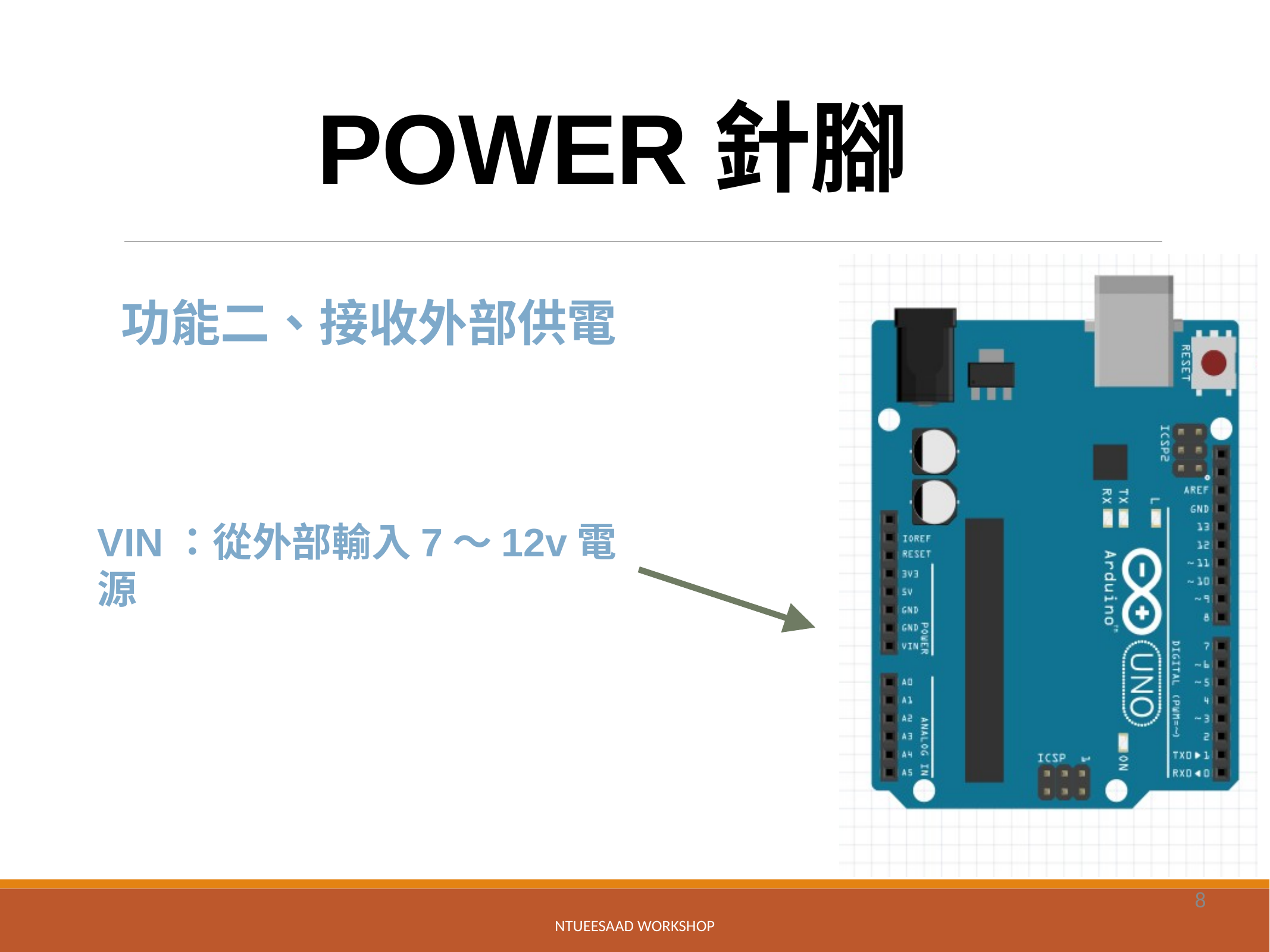

# POWER針腳

功能二、接收外部供電
VIN：從外部輸入7～12v電源
8
NTUEESAAD WORKSHOP